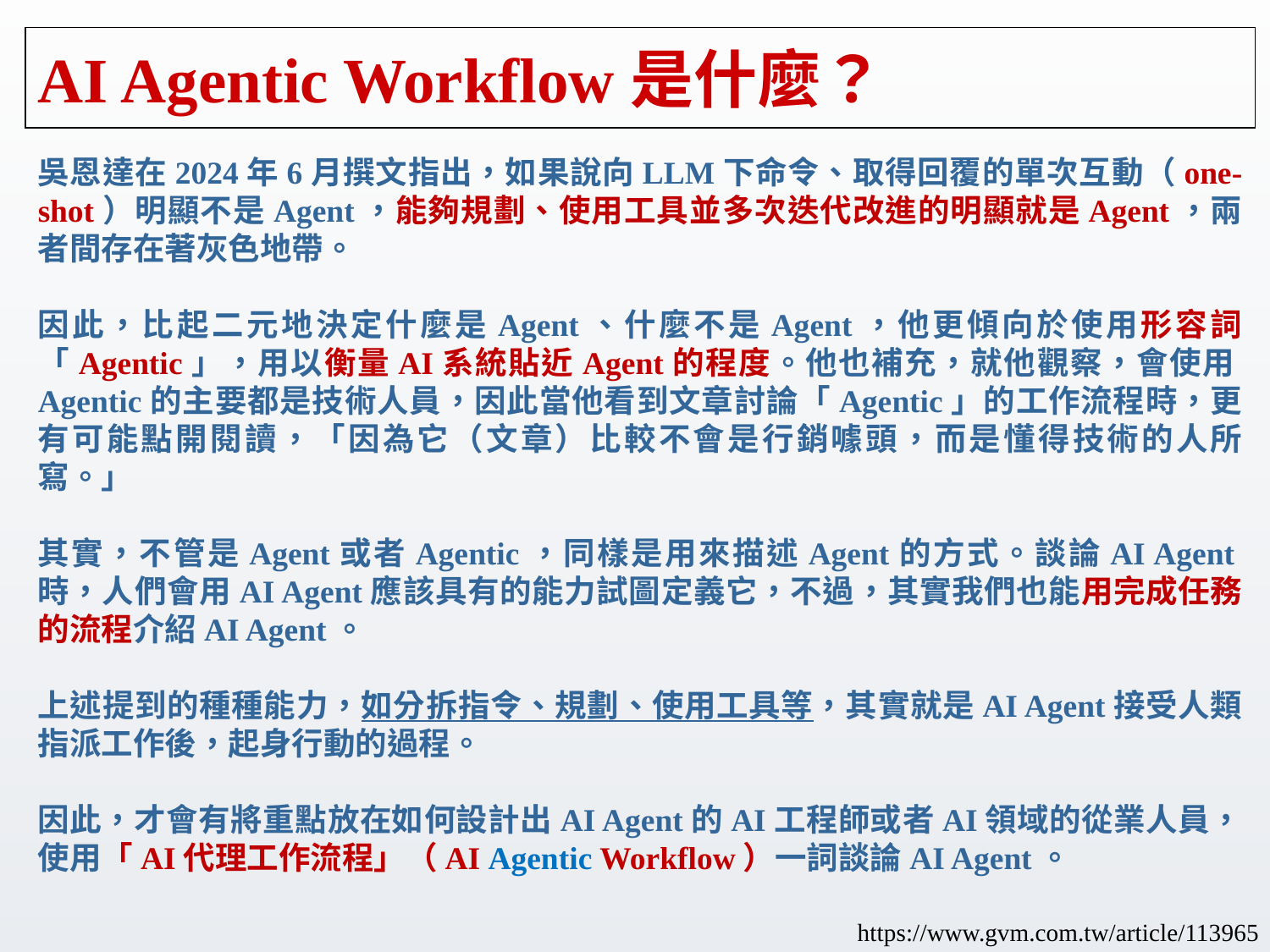

# AI Agentic Workflow是什麼？
吳恩達在2024年6月撰文指出，如果說向LLM下命令、取得回覆的單次互動（one-shot）明顯不是Agent，能夠規劃、使用工具並多次迭代改進的明顯就是Agent，兩者間存在著灰色地帶。

因此，比起二元地決定什麼是Agent、什麼不是Agent，他更傾向於使用形容詞「Agentic」，用以衡量AI系統貼近Agent的程度。他也補充，就他觀察，會使用Agentic的主要都是技術人員，因此當他看到文章討論「Agentic」的工作流程時，更有可能點開閱讀，「因為它（文章）比較不會是行銷噱頭，而是懂得技術的人所寫。」

其實，不管是Agent或者Agentic，同樣是用來描述Agent的方式。談論AI Agent時，人們會用AI Agent應該具有的能力試圖定義它，不過，其實我們也能用完成任務的流程介紹AI Agent。

上述提到的種種能力，如分拆指令、規劃、使用工具等，其實就是AI Agent接受人類指派工作後，起身行動的過程。

因此，才會有將重點放在如何設計出AI Agent的AI工程師或者AI領域的從業人員，使用「AI代理工作流程」（AI Agentic Workflow）一詞談論AI Agent。
https://www.gvm.com.tw/article/113965